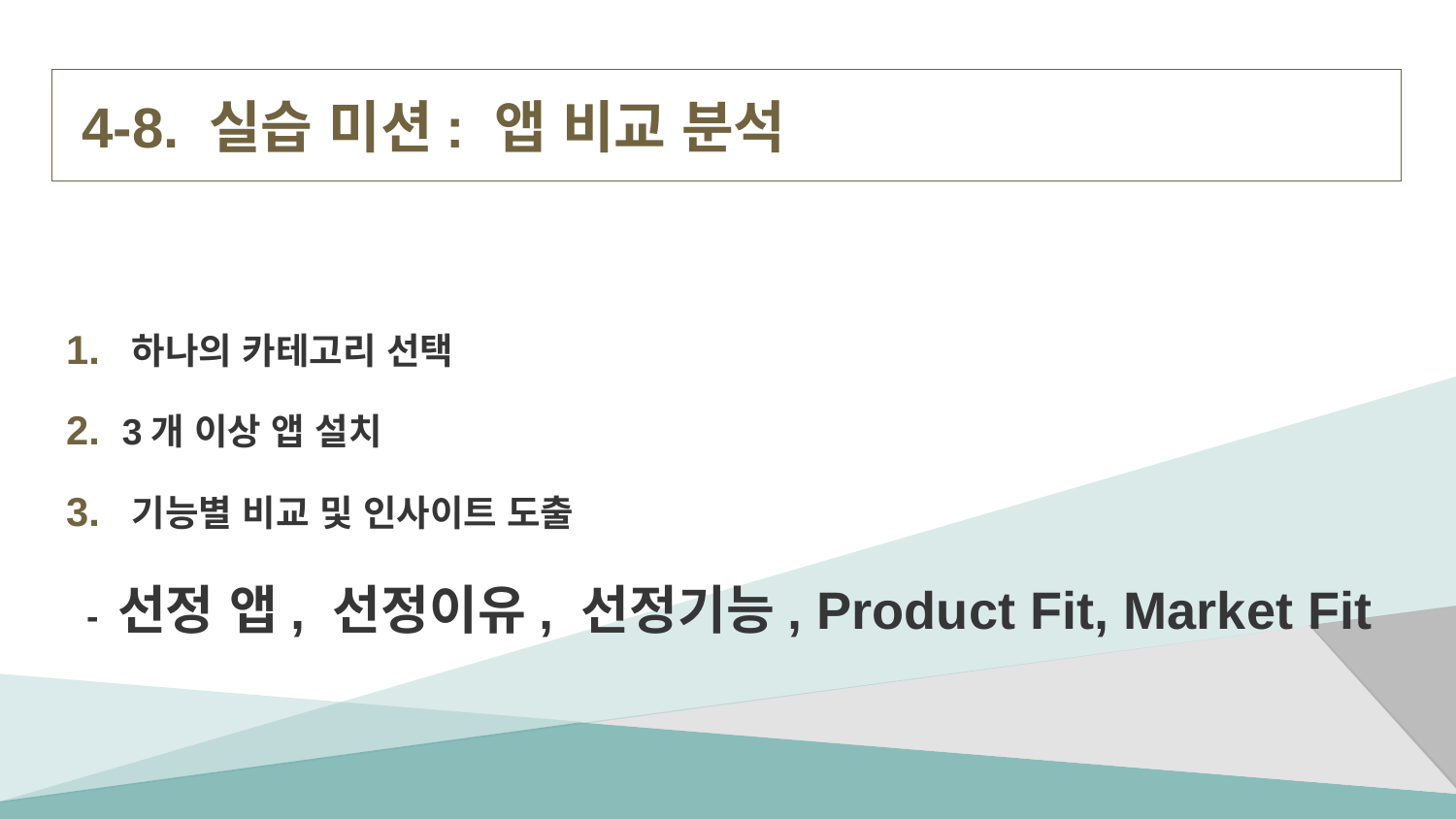

4-8. 실습 미션: 앱 비교 분석
1.  하나의 카테고리 선택
2.  3개 이상 앱 설치
3.  기능별 비교 및 인사이트 도출
  - 선정 앱, 선정이유, 선정기능, Product Fit, Market Fit